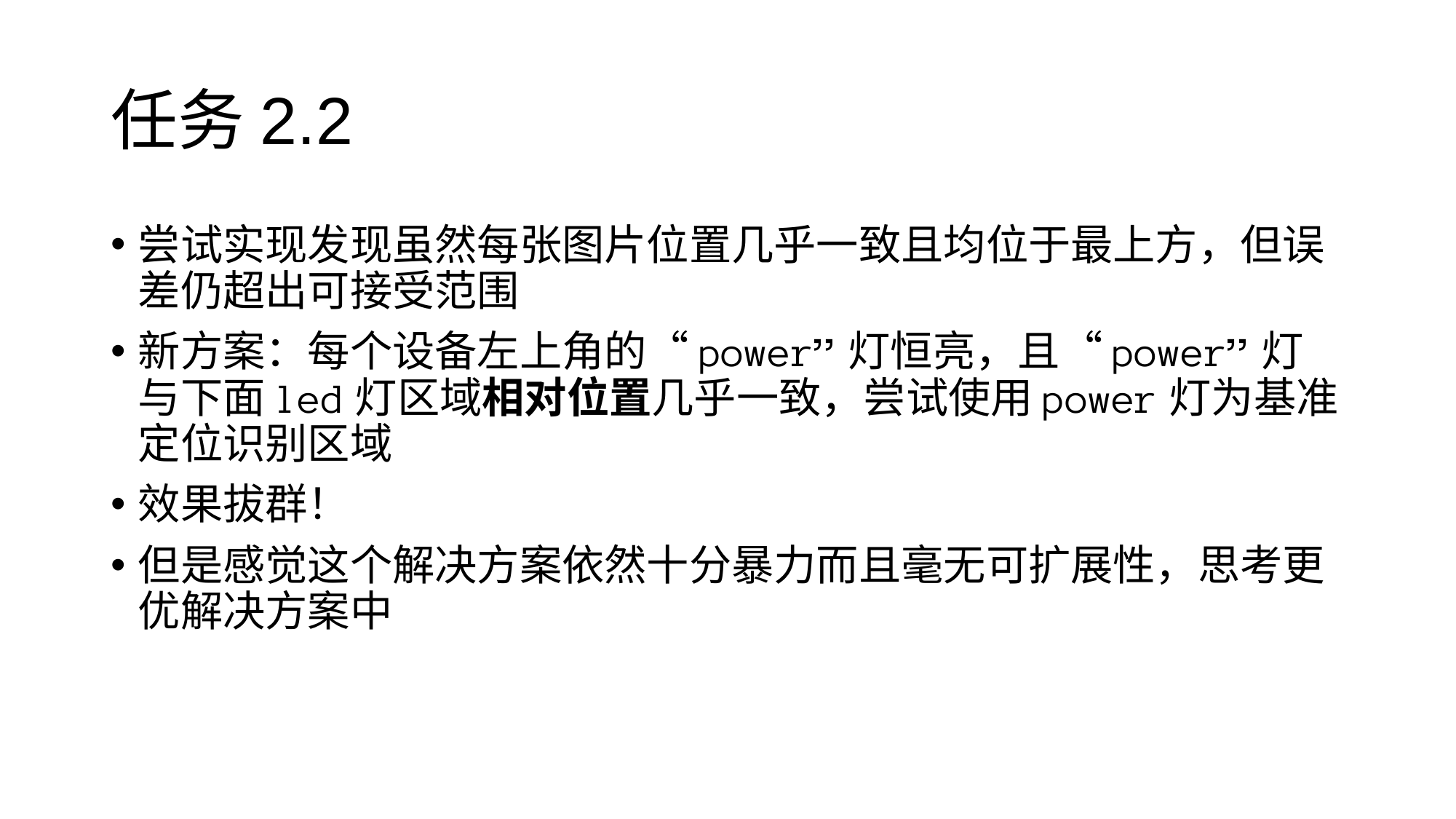

# 任务2.2
尝试实现发现虽然每张图片位置几乎一致且均位于最上方，但误差仍超出可接受范围
新方案：每个设备左上角的“power”灯恒亮，且“power”灯与下面led灯区域相对位置几乎一致，尝试使用power灯为基准定位识别区域
效果拔群！
但是感觉这个解决方案依然十分暴力而且毫无可扩展性，思考更优解决方案中